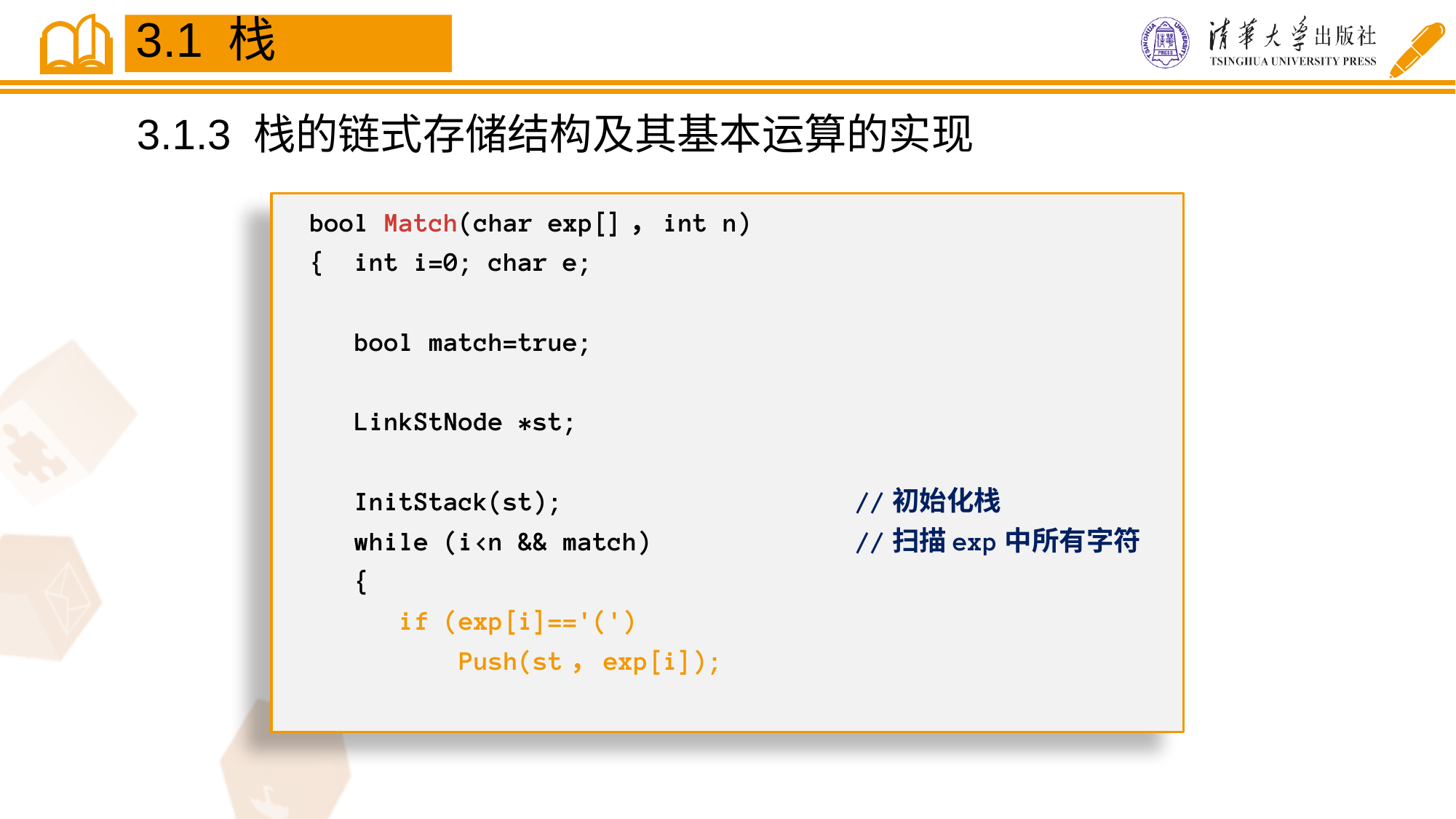

3.1 栈
3.1.3 栈的链式存储结构及其基本运算的实现
bool Match(char exp[]，int n)
{  int i=0; char e;

   bool match=true;

   LinkStNode *st;

   InitStack(st);			//初始化栈
   while (i<n && match)		//扫描exp中所有字符
   {
      if (exp[i]=='(')
          Push(st，exp[i]);